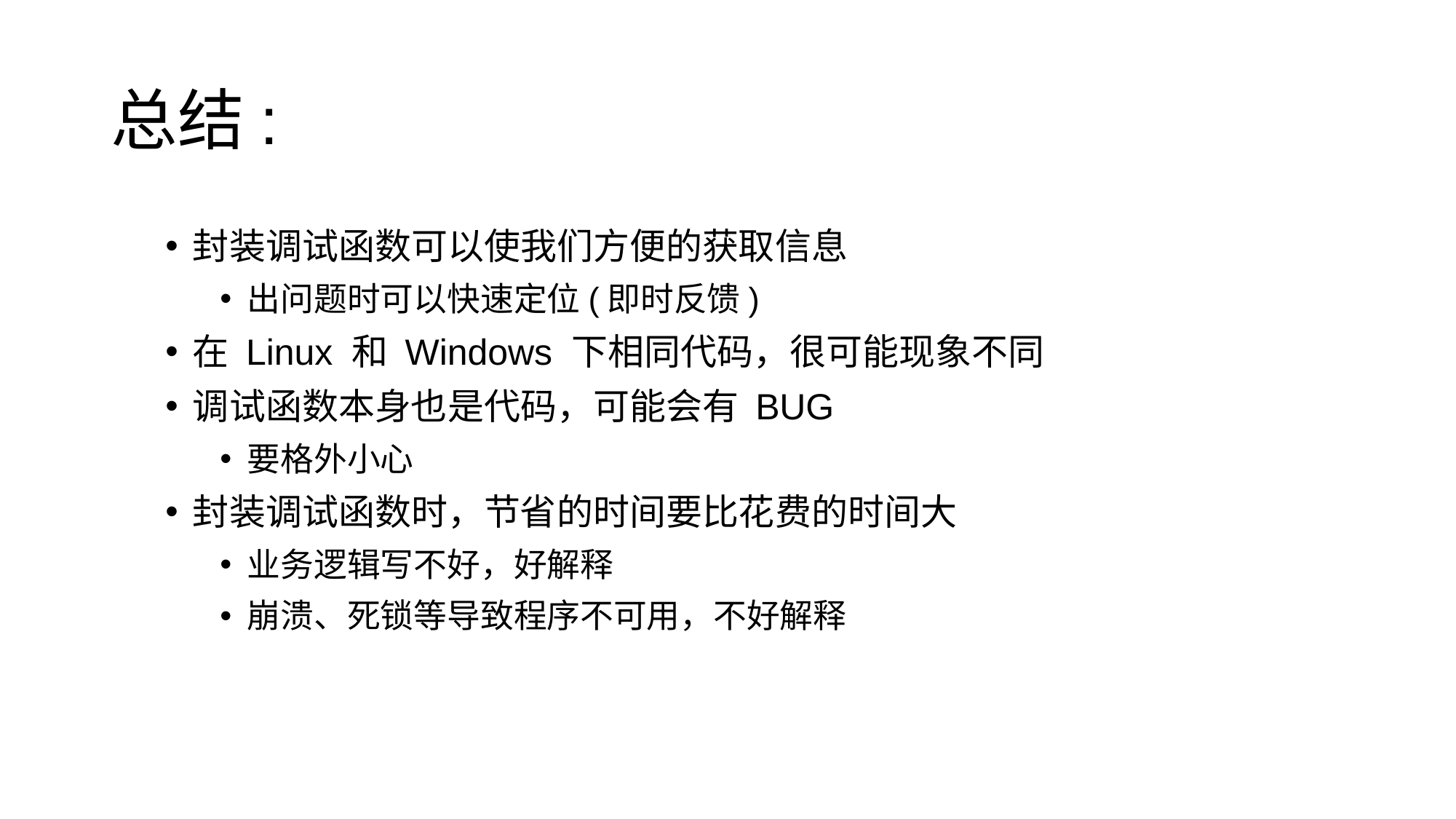

# 总结:
封装调试函数可以使我们方便的获取信息
出问题时可以快速定位(即时反馈)
在 Linux 和 Windows 下相同代码，很可能现象不同
调试函数本身也是代码，可能会有 BUG
要格外小心
封装调试函数时，节省的时间要比花费的时间大
业务逻辑写不好，好解释
崩溃、死锁等导致程序不可用，不好解释